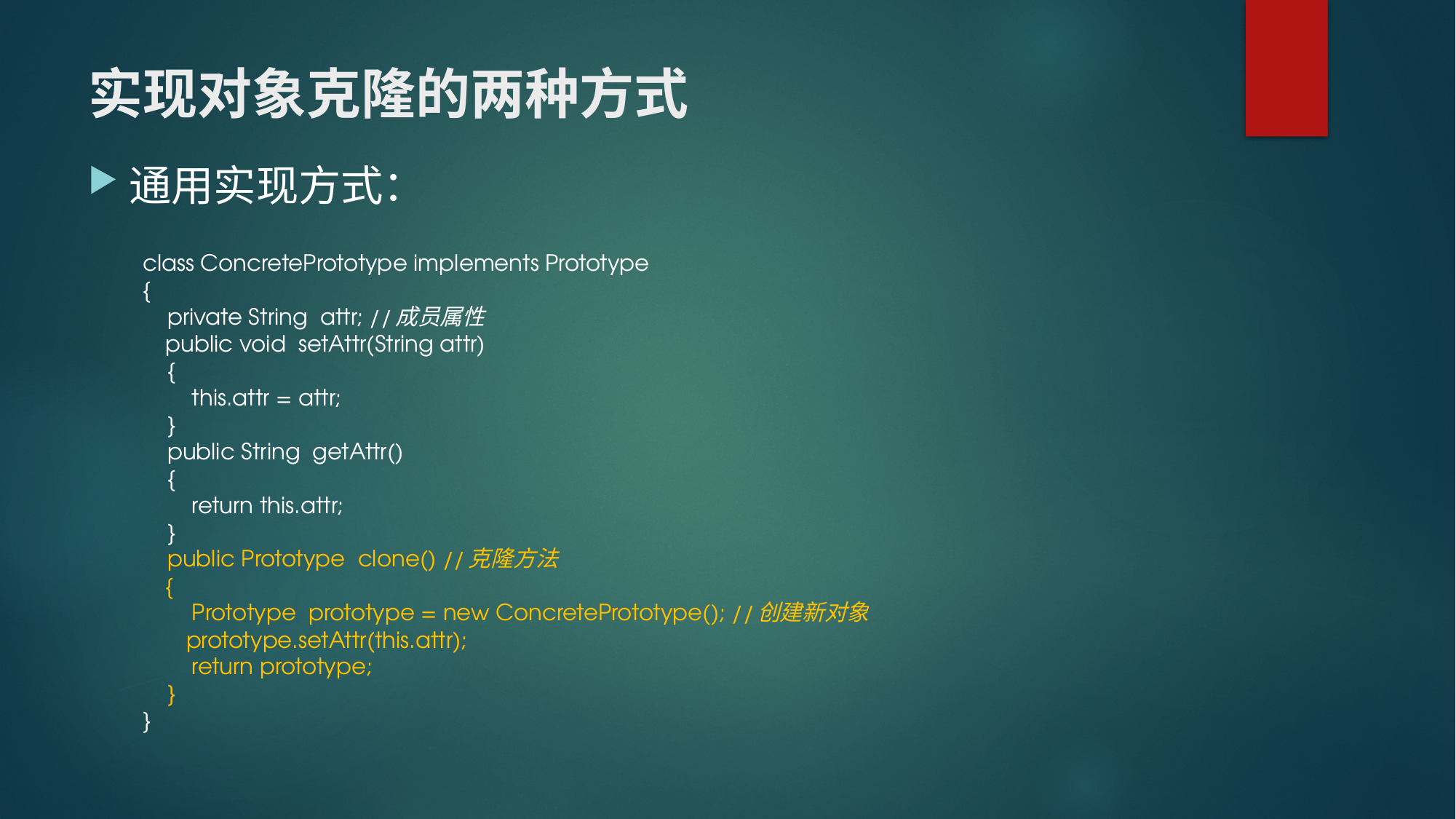

# 实现对象克隆的两种方式
通用实现方式：
class ConcretePrototype implements Prototype
{
    private String  attr; //成员属性
    public void  setAttr(String attr)
    {
        this.attr = attr;
    }
    public String  getAttr()
    {
        return this.attr;
    }
    public Prototype  clone() //克隆方法
    {
        Prototype  prototype = new ConcretePrototype(); //创建新对象
        prototype.setAttr(this.attr);
        return prototype;
    }
}